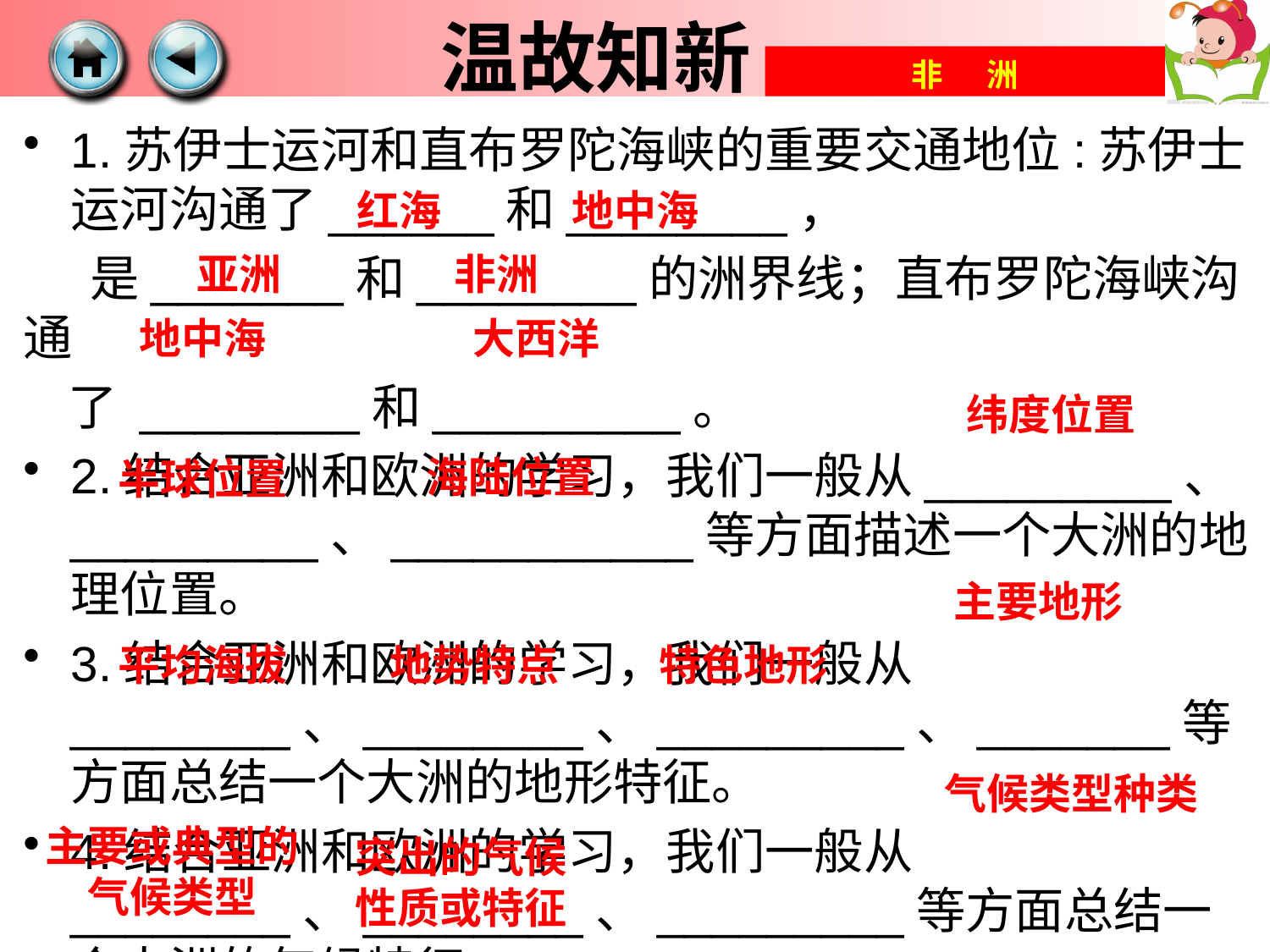

# 温故知新
1.苏伊士运河和直布罗陀海峡的重要交通地位:苏伊士运河沟通了______和________，
     是_______和________的洲界线；直布罗陀海峡沟通
   了 ________和_________。
2.结合亚洲和欧洲的学习，我们一般从_________、_________、___________等方面描述一个大洲的地理位置。
3.结合亚洲和欧洲的学习，我们一般从________、________、_________、_______等方面总结一个大洲的地形特征。
4.结合亚洲和欧洲的学习，我们一般从________、________、_________等方面总结一个大洲的气候特征。
红海
地中海
亚洲
非洲
地中海
大西洋
纬度位置
海陆位置
半球位置
主要地形
平均海拔
地势特点
特色地形
气候类型种类

主要或典型的气候类型
突出的气候性质或特征
3